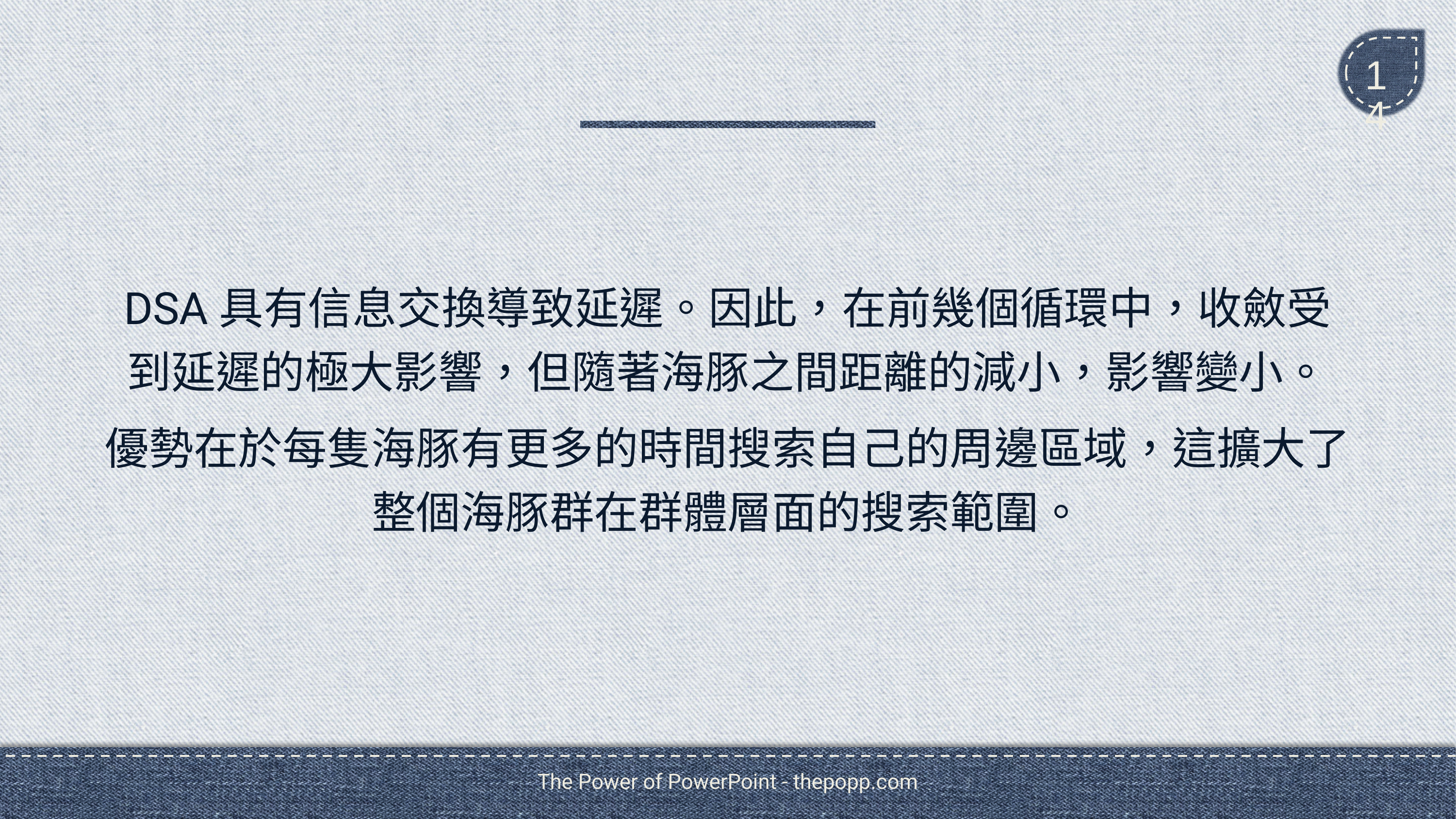

#
14

DSA具有信息交換導致延遲。因此，在前幾個循環中，收斂受到延遲的極大影響，但隨著海豚之間距離的減小，影響變小。
優勢在於每隻海豚有更多的時間搜索自己的周邊區域，這擴大了整個海豚群在群體層面的搜索範圍。

The Power of PowerPoint - thepopp.com